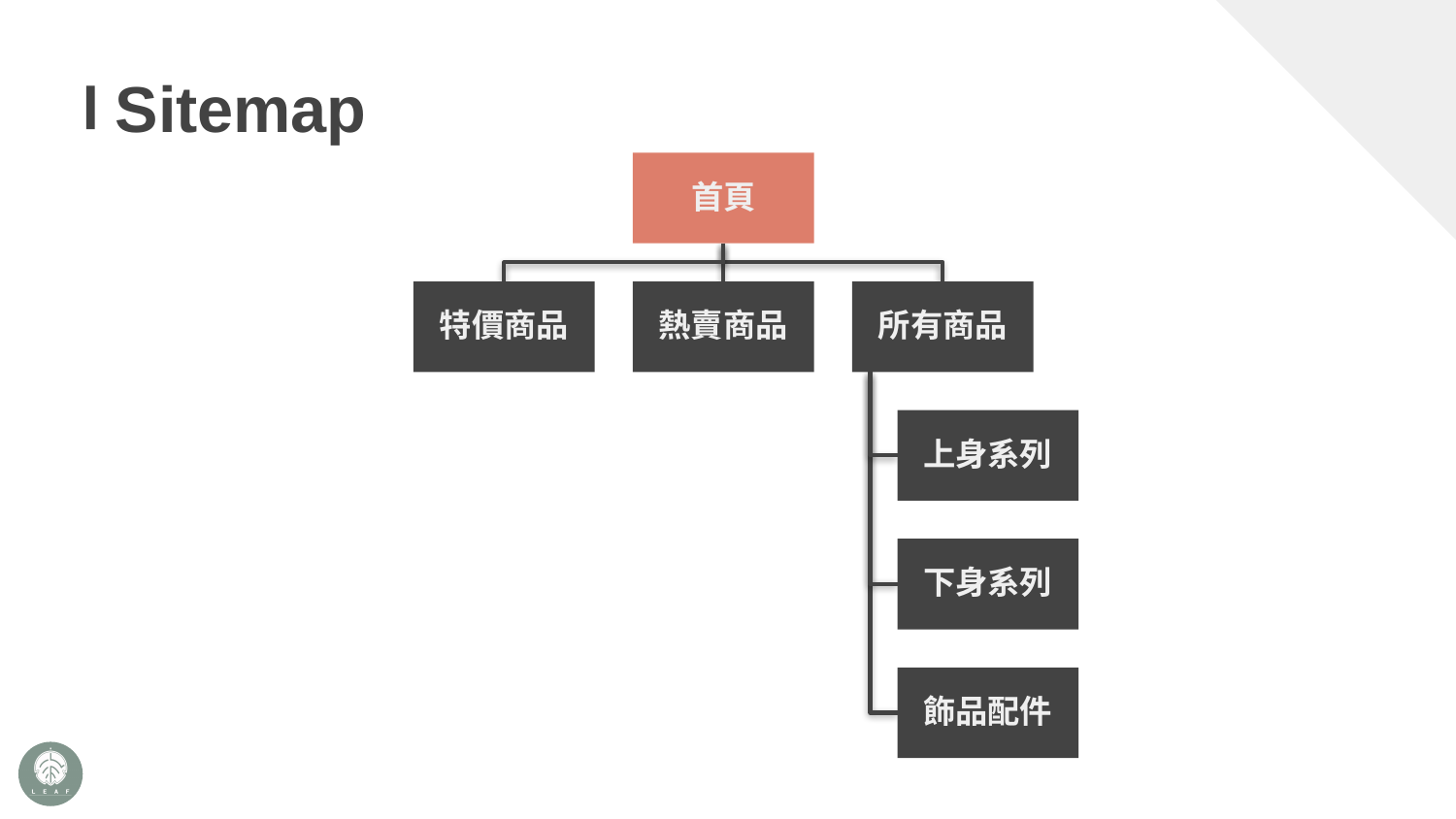

Sitemap
首頁
特價商品
熱賣商品
所有商品
上身系列
下身系列
飾品配件